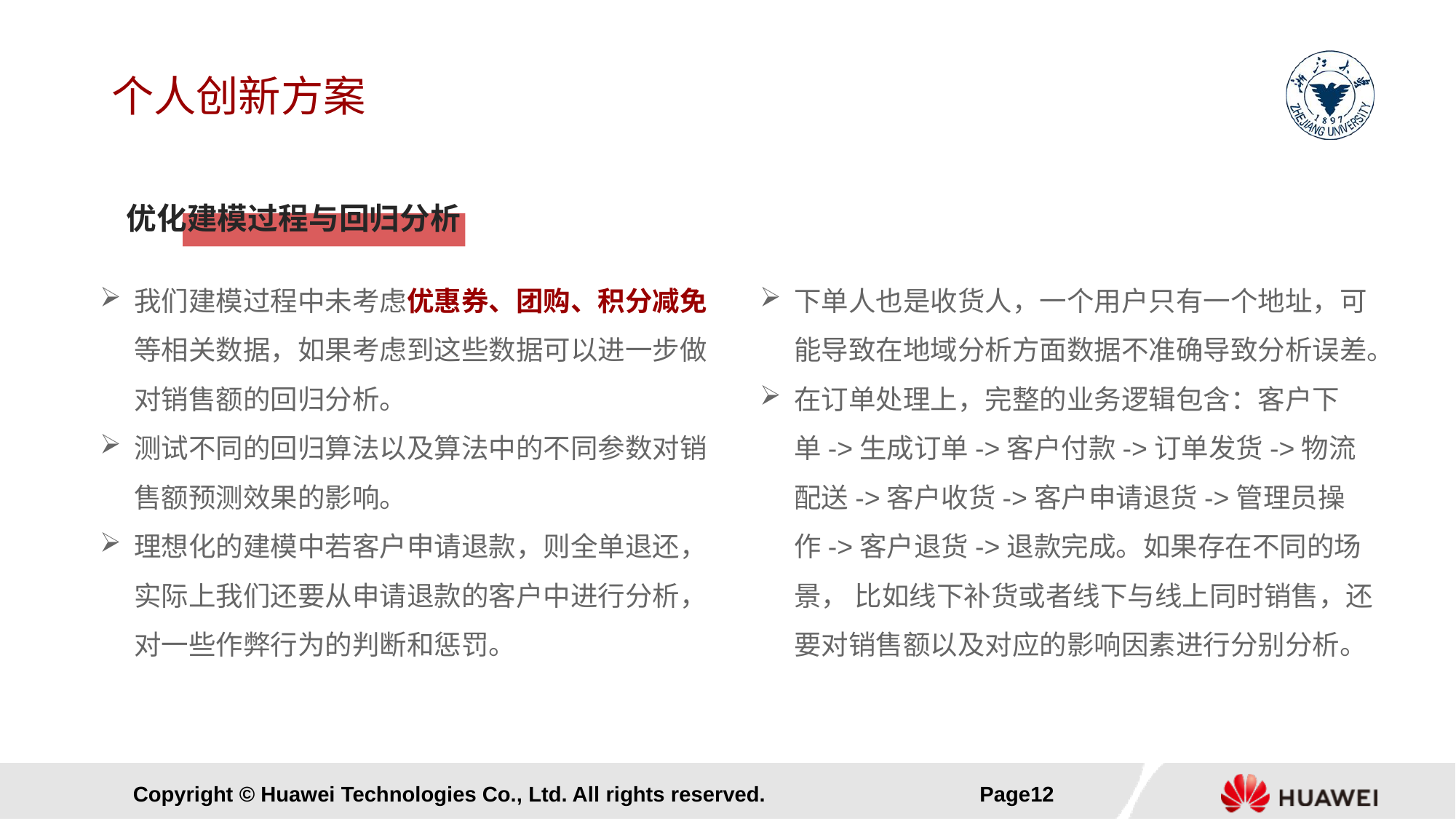

# 个人创新方案
优化建模过程与回归分析

我们建模过程中未考虑优惠券、团购、积分减免等相关数据，如果考虑到这些数据可以进一步做对销售额的回归分析。
测试不同的回归算法以及算法中的不同参数对销售额预测效果的影响。
理想化的建模中若客户申请退款，则全单退还，实际上我们还要从申请退款的客户中进行分析，对一些作弊行为的判断和惩罚。

下单人也是收货人，一个用户只有一个地址，可能导致在地域分析方面数据不准确导致分析误差。
在订单处理上，完整的业务逻辑包含：客户下单->生成订单->客户付款->订单发货->物流配送->客户收货->客户申请退货->管理员操作->客户退货->退款完成。如果存在不同的场景， 比如线下补货或者线下与线上同时销售，还要对销售额以及对应的影响因素进行分别分析。

Page12